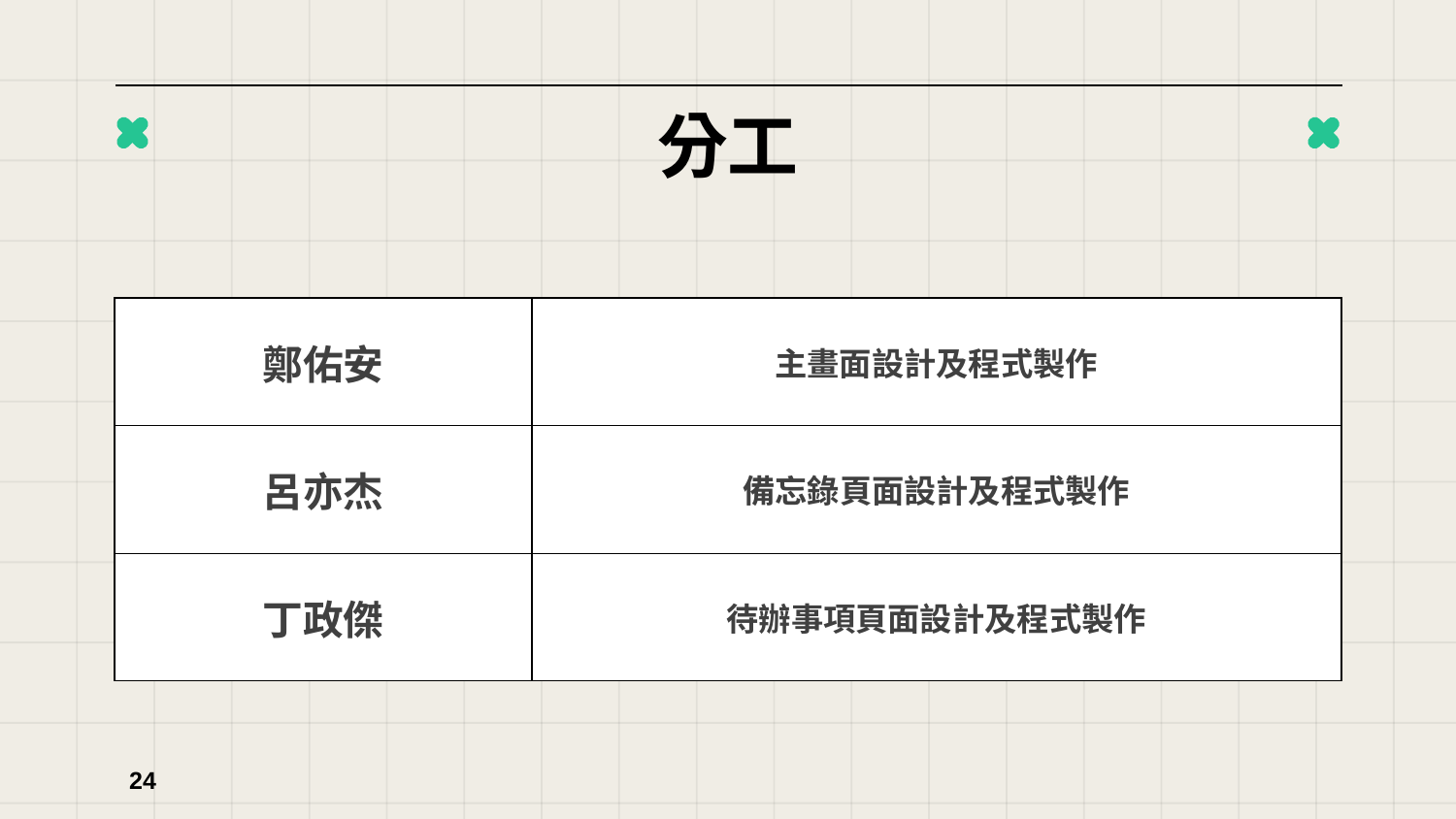

# 分工

| 鄭佑安 | 主畫面設計及程式製作 |
| --- | --- |
| 呂亦杰 | 備忘錄頁面設計及程式製作 |
| 丁政傑 | 待辦事項頁面設計及程式製作 |
24